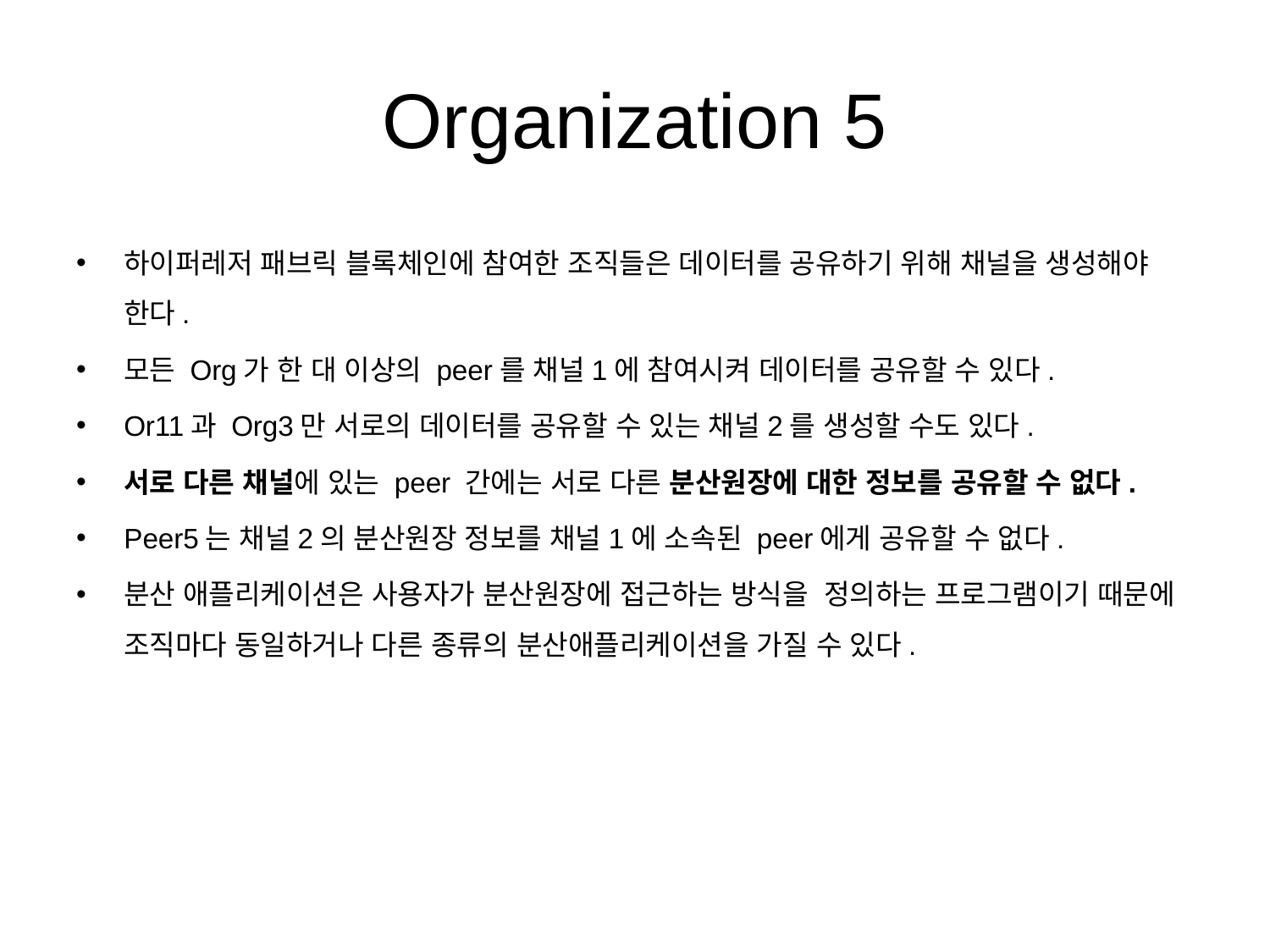

# Organization 5
하이퍼레저 패브릭 블록체인에 참여한 조직들은 데이터를 공유하기 위해 채널을 생성해야 한다.
모든 Org가 한 대 이상의 peer를 채널1에 참여시켜 데이터를 공유할 수 있다.
Or11과 Org3만 서로의 데이터를 공유할 수 있는 채널2를 생성할 수도 있다.
서로 다른 채널에 있는 peer 간에는 서로 다른 분산원장에 대한 정보를 공유할 수 없다.
Peer5는 채널2의 분산원장 정보를 채널1에 소속된 peer에게 공유할 수 없다.
분산 애플리케이션은 사용자가 분산원장에 접근하는 방식을  정의하는 프로그램이기 때문에 조직마다 동일하거나 다른 종류의 분산애플리케이션을 가질 수 있다.